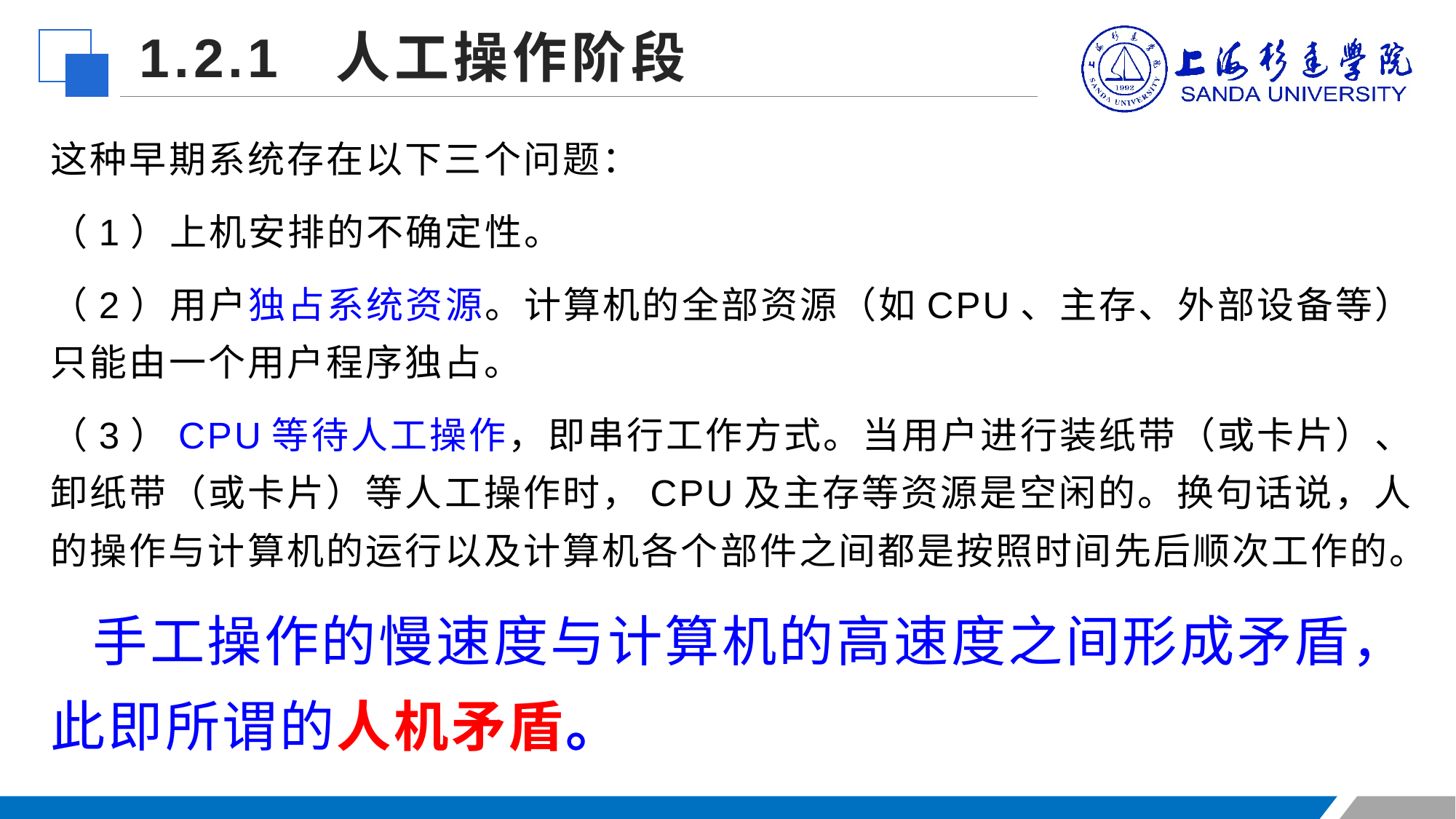

1.2.1  人工操作阶段
这种早期系统存在以下三个问题：
（1）上机安排的不确定性。
（2）用户独占系统资源。计算机的全部资源（如CPU、主存、外部设备等）只能由一个用户程序独占。
（3）CPU等待人工操作，即串行工作方式。当用户进行装纸带（或卡片）、卸纸带（或卡片）等人工操作时，CPU及主存等资源是空闲的。换句话说，人的操作与计算机的运行以及计算机各个部件之间都是按照时间先后顺次工作的。
  手工操作的慢速度与计算机的高速度之间形成矛盾，此即所谓的人机矛盾。